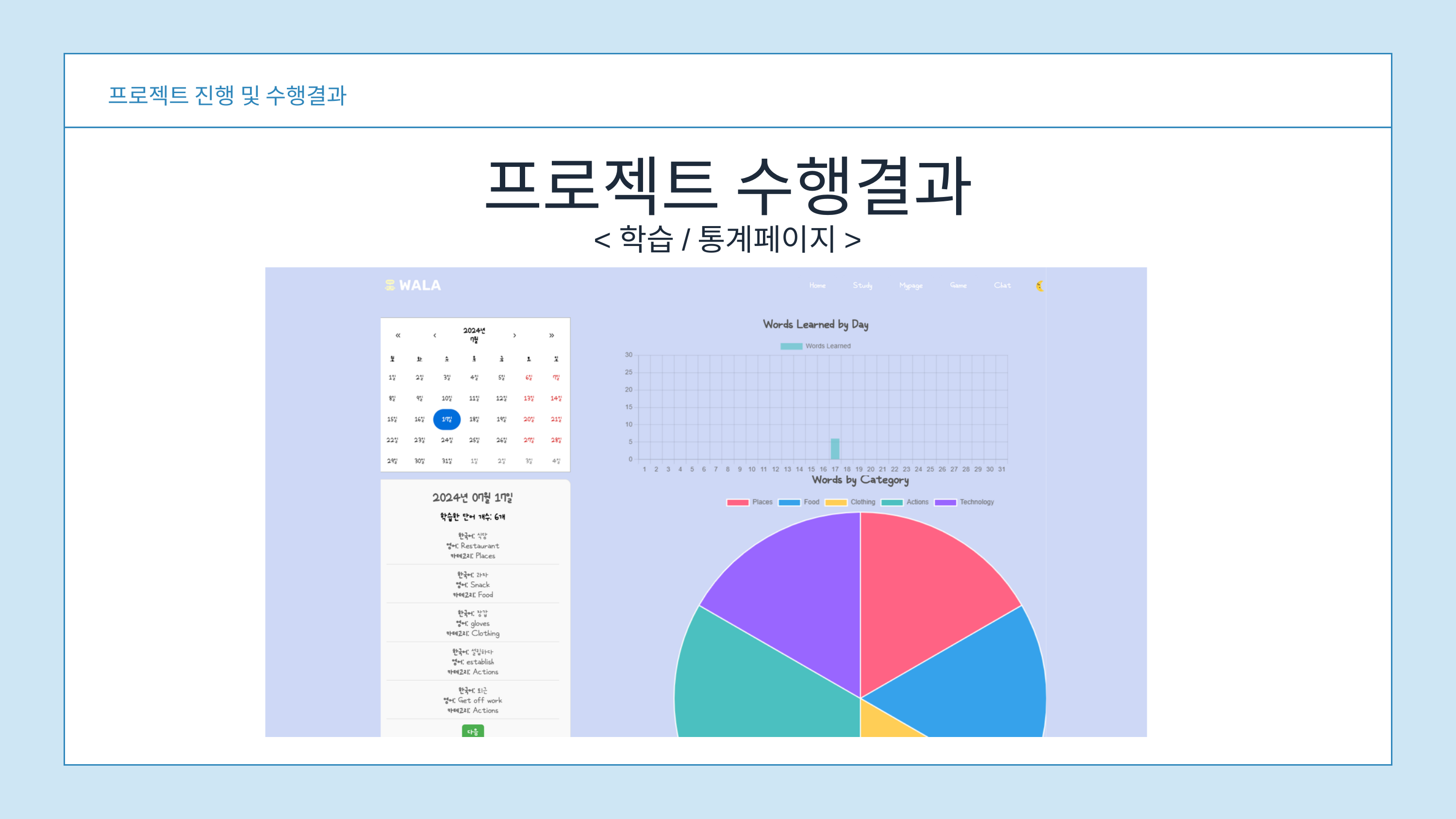

프로젝트 진행 및 수행결과

프로젝트 수행결과
<학습/통계페이지>